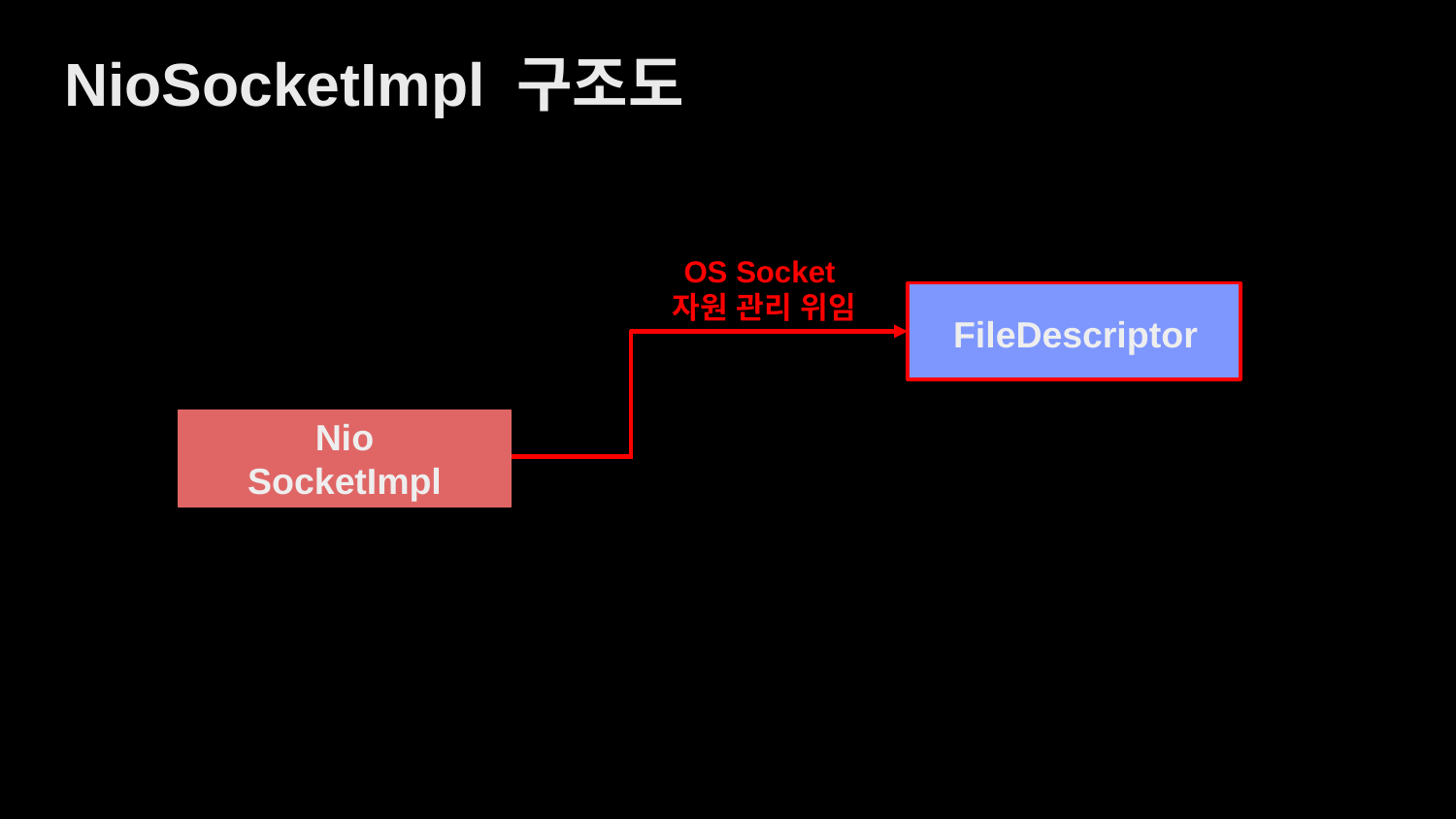

NioSocketImpl 구조도
OS Socket
자원 관리 위임

FileDescriptor
Nio
SocketImpl